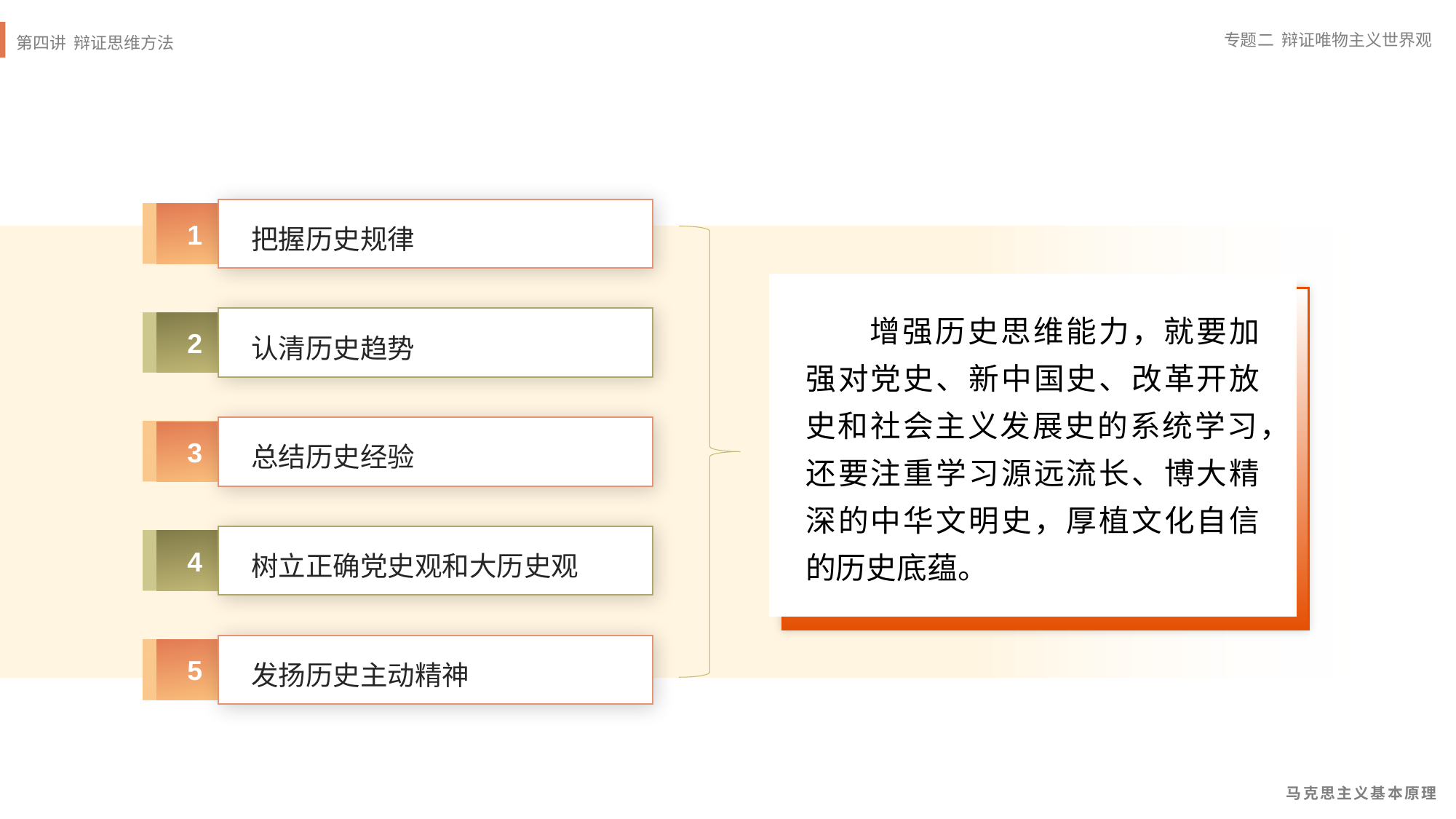

1
把握历史规律

2
认清历史趋势

3
总结历史经验

4
树立正确党史观和大历史观

5
发扬历史主动精神

增强历史思维能力，就要加强对党史、新中国史、改革开放史和社会主义发展史的系统学习，还要注重学习源远流长、博大精深的中华文明史，厚植文化自信的历史底蕴。